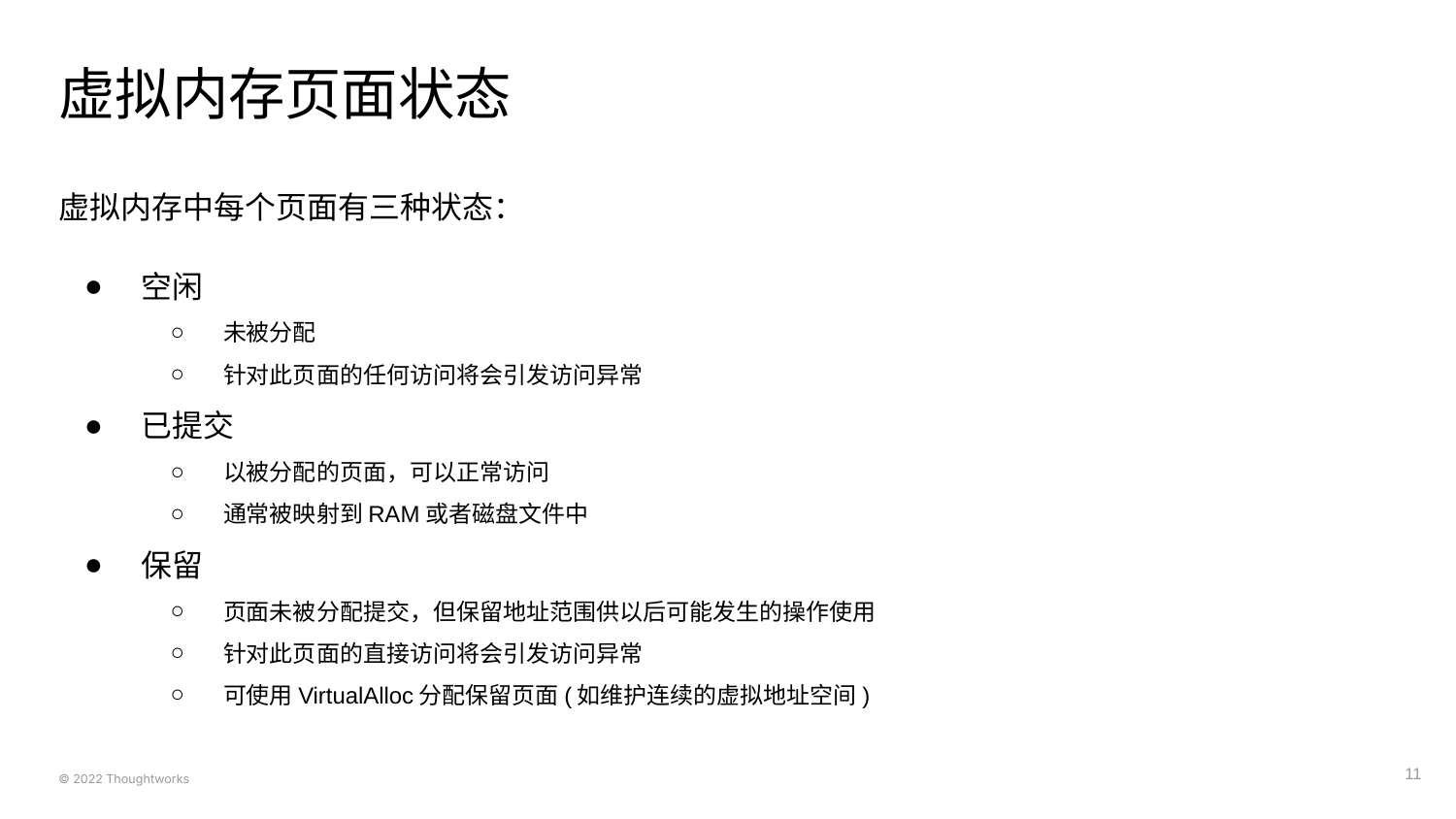

# 虚拟内存页面状态

虚拟内存中每个页面有三种状态：
空闲
未被分配
针对此页面的任何访问将会引发访问异常
已提交
以被分配的页面，可以正常访问
通常被映射到RAM或者磁盘文件中
保留
页面未被分配提交，但保留地址范围供以后可能发生的操作使用
针对此页面的直接访问将会引发访问异常
可使用VirtualAlloc分配保留页面(如维护连续的虚拟地址空间)

11